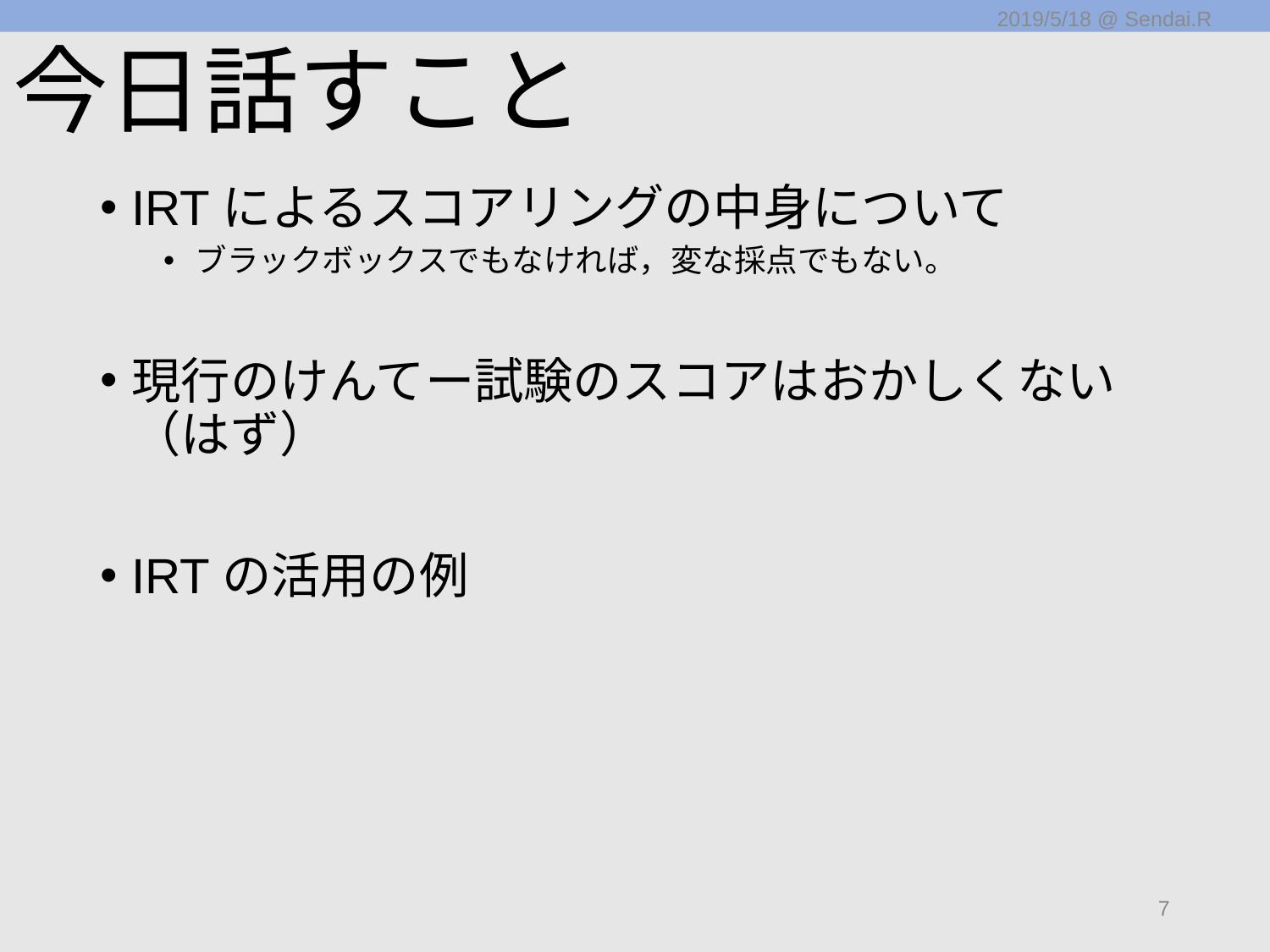

2019/5/18 @ Sendai.R
# 今日話すこと
IRTによるスコアリングの中身について
ブラックボックスでもなければ，変な採点でもない。

現行のけんてー試験のスコアはおかしくない（はず）

IRTの活用の例
7